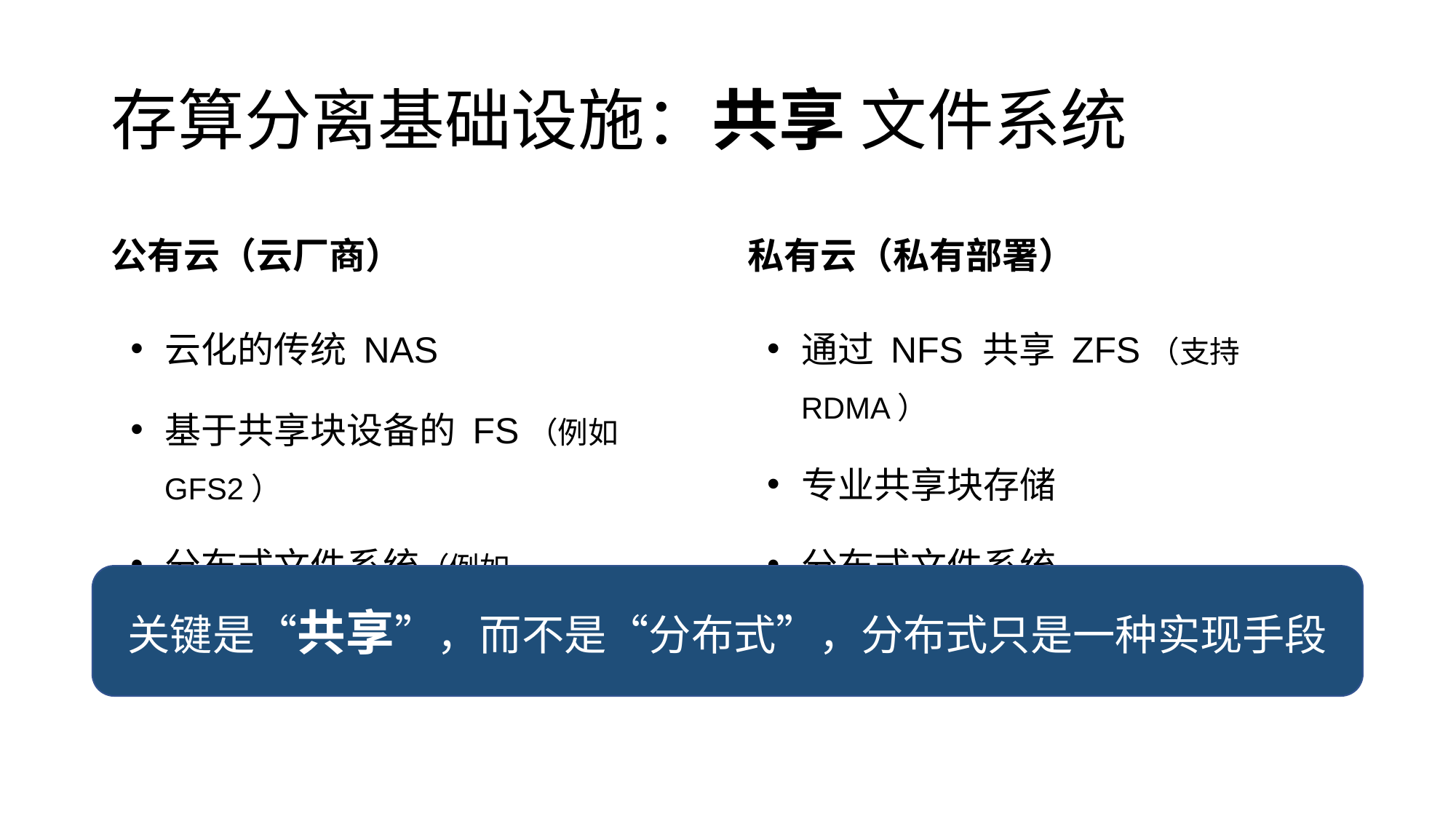

# 存算分离基础设施：共享 文件系统
公有云（云厂商）
私有云（私有部署）
云化的传统 NAS
基于共享块设备的 FS（例如 GFS2）
分布式文件系统（例如 PolarFS/DBFS）
通过 NFS 共享 ZFS（支持 RDMA）
专业共享块存储
分布式文件系统
关键是“共享”，而不是“分布式”，分布式只是一种实现手段